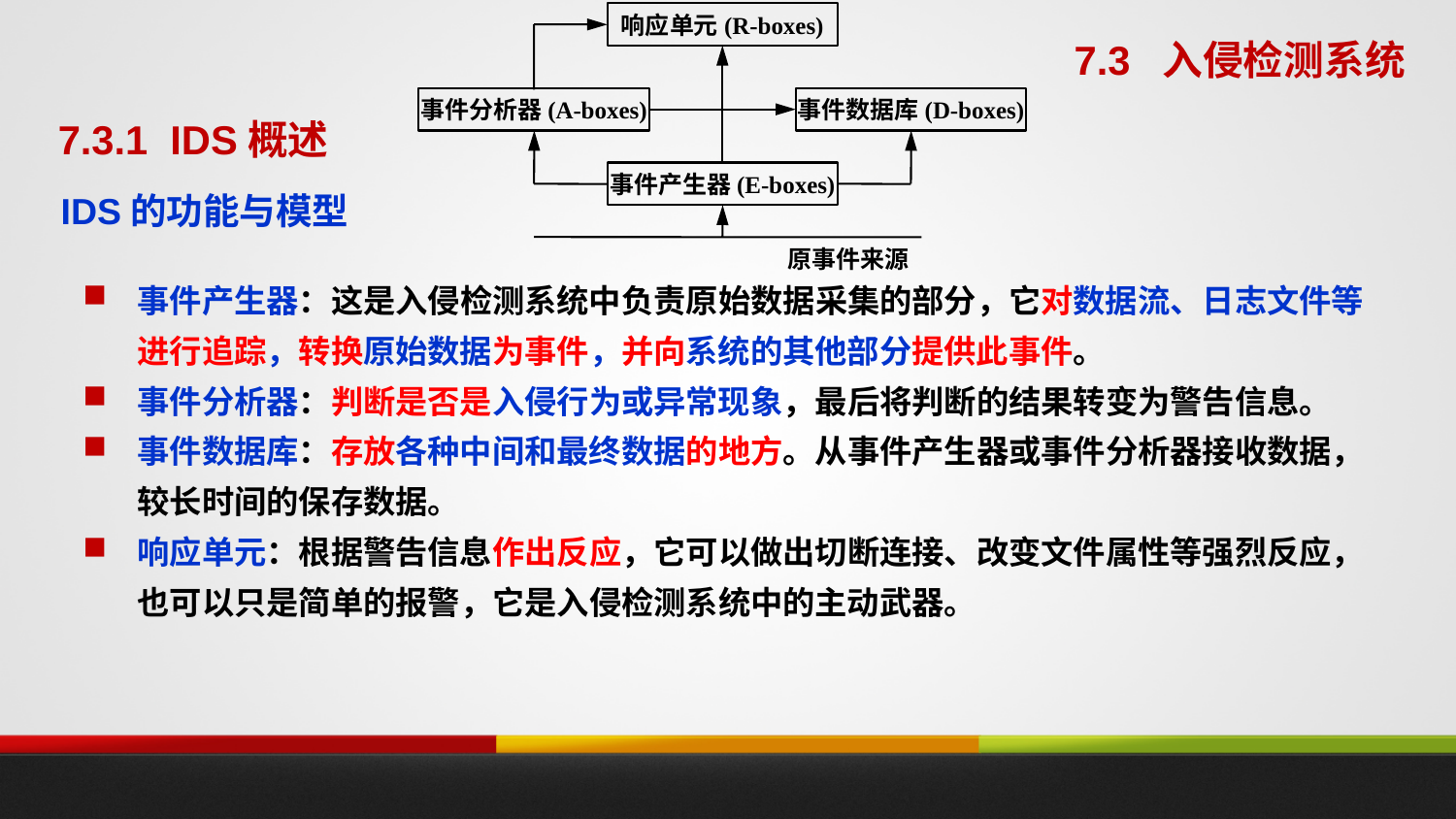

响应单元(R-boxes)
事件分析器(A-boxes)
事件数据库(D-boxes)
事件产生器(E-boxes)
原事件来源
7.3  入侵检测系统
7.3.1  IDS概述
# IDS的功能与模型
事件产生器：这是入侵检测系统中负责原始数据采集的部分，它对数据流、日志文件等进行追踪，转换原始数据为事件，并向系统的其他部分提供此事件。
事件分析器：判断是否是入侵行为或异常现象，最后将判断的结果转变为警告信息。
事件数据库：存放各种中间和最终数据的地方。从事件产生器或事件分析器接收数据，较长时间的保存数据。
响应单元：根据警告信息作出反应，它可以做出切断连接、改变文件属性等强烈反应，也可以只是简单的报警，它是入侵检测系统中的主动武器。